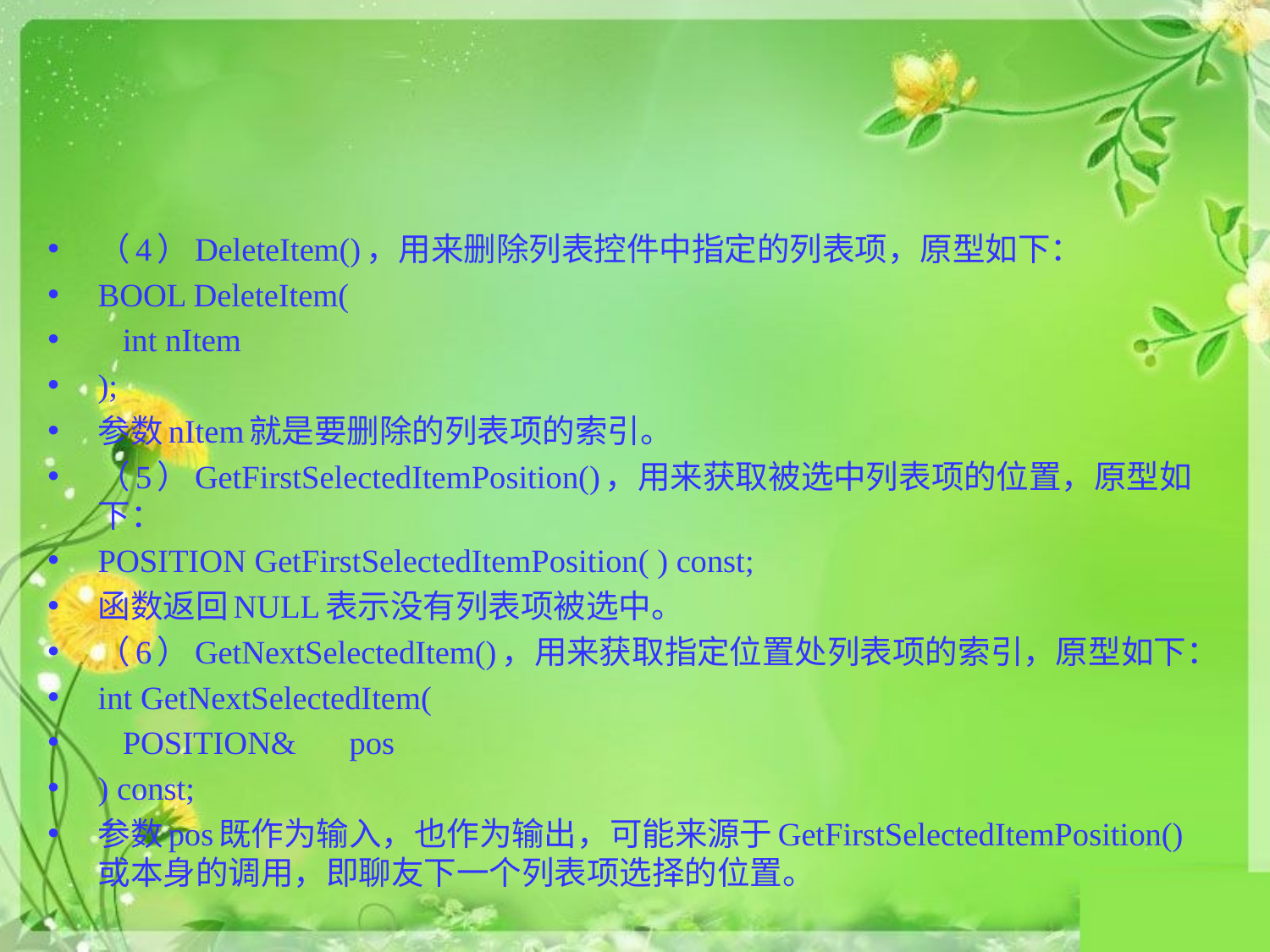

#
（4）DeleteItem()，用来删除列表控件中指定的列表项，原型如下：
BOOL DeleteItem(
   int nItem
);
参数nItem就是要删除的列表项的索引。
（5）GetFirstSelectedItemPosition()，用来获取被选中列表项的位置，原型如下：
POSITION GetFirstSelectedItemPosition( ) const;
函数返回NULL表示没有列表项被选中。
（6）GetNextSelectedItem()，用来获取指定位置处列表项的索引，原型如下：
int GetNextSelectedItem(
   POSITION& 	pos
) const;
参数pos既作为输入，也作为输出，可能来源于GetFirstSelectedItemPosition()或本身的调用，即聊友下一个列表项选择的位置。